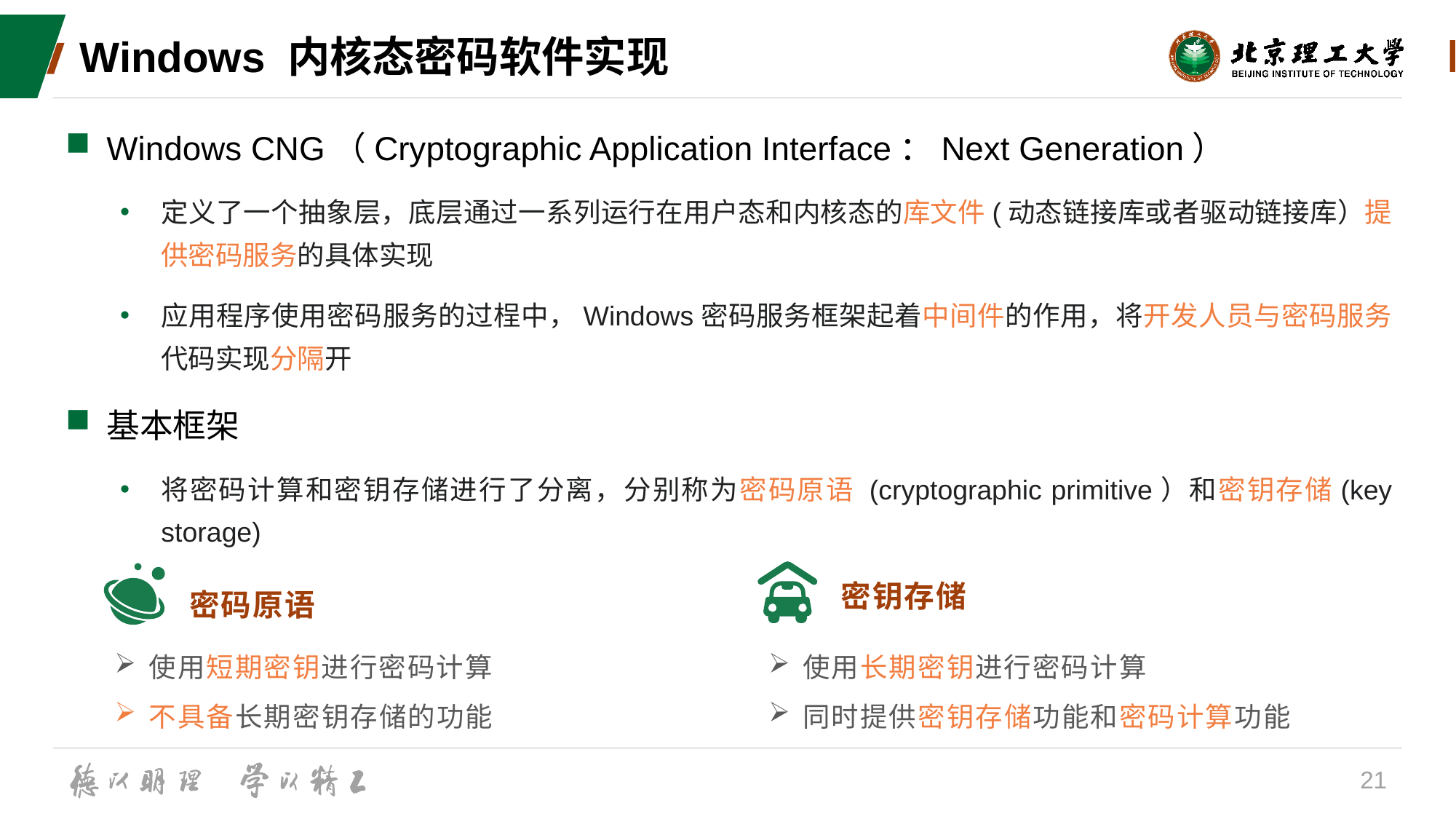

# Windows 内核态密码软件实现
Windows CNG（Cryptographic Application Interface：Next Generation）
定义了一个抽象层，底层通过一系列运行在用户态和内核态的库文件(动态链接库或者驱动链接库）提供密码服务的具体实现
应用程序使用密码服务的过桯中，Windows密码服务框架起着中间件的作用，将开发人员与密码服务代码实现分隔开
基本框架
将密码计算和密钥存储进行了分离，分别称为密码原语 (cryptographic primitive）和密钥存储(key storage)

密钥存储
使用长期密钥进行密码计算
同时提供密钥存储功能和密码计算功能

密码原语
使用短期密钥进行密码计算
不具备长期密钥存储的功能